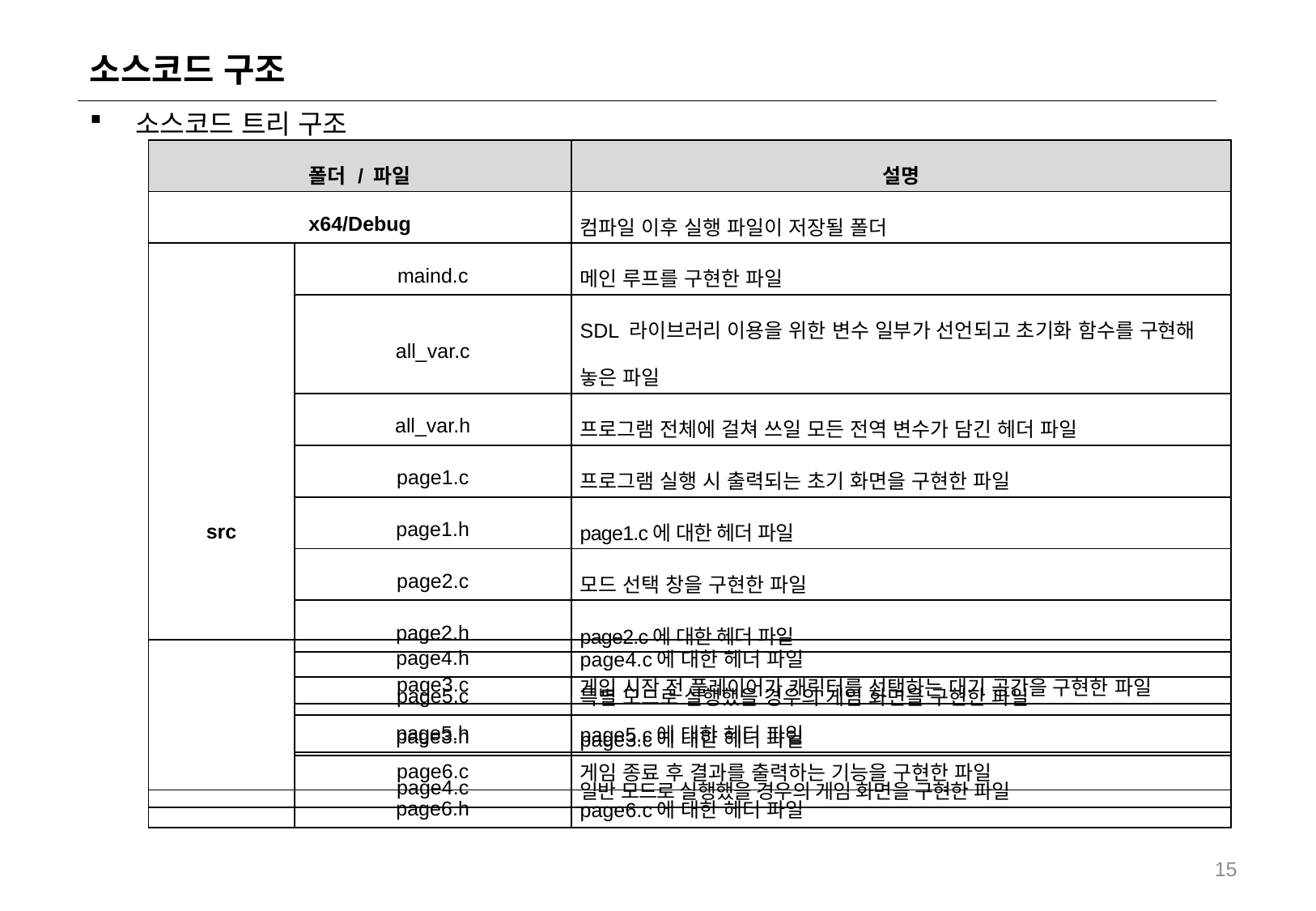

# 소스코드 구조
소스코드 트리 구조
| 폴더 / 파일 |  | 설명 |
| --- | --- | --- |
| x64/Debug |  | 컴파일 이후 실행 파일이 저장될 폴더 |
| src | maind.c | 메인 루프를 구현한 파일 |
|  | all\_var.c | SDL 라이브러리 이용을 위한 변수 일부가 선언되고 초기화 함수를 구현해 놓은 파일 |
|  | all\_var.h | 프로그램 전체에 걸쳐 쓰일 모든 전역 변수가 담긴 헤더 파일 |
|  | page1.c | 프로그램 실행 시 출력되는 초기 화면을 구현한 파일 |
|  | page1.h | page1.c에 대한 헤더 파일 |
|  | page2.c | 모드 선택 창을 구현한 파일 |
|  | page2.h | page2.c에 대한 헤더 파일 |
|  | page3.c | 게임 시작 전 플레이어가 캐릭터를 선택하는 대기 공간을 구현한 파일 |
|  | page3.h | page3.c에 대한 헤더 파일 |
|  | page4.c | 일반 모드로 실행했을 경우의 게임 화면을 구현한 파일 |
|  | page4.h | page4.c에 대한 헤더 파일 |
| --- | --- | --- |
|  | page5.c | 특별 모드로 실행했을 경우의 게임 화면을 구현한 파일 |
|  | page5.h | page5.c에 대한 헤더 파일 |
|  | page6.c | 게임 종료 후 결과를 출력하는 기능을 구현한 파일 |
|  | page6.h | page6.c에 대한 헤더 파일 |
| --- | --- | --- |
15